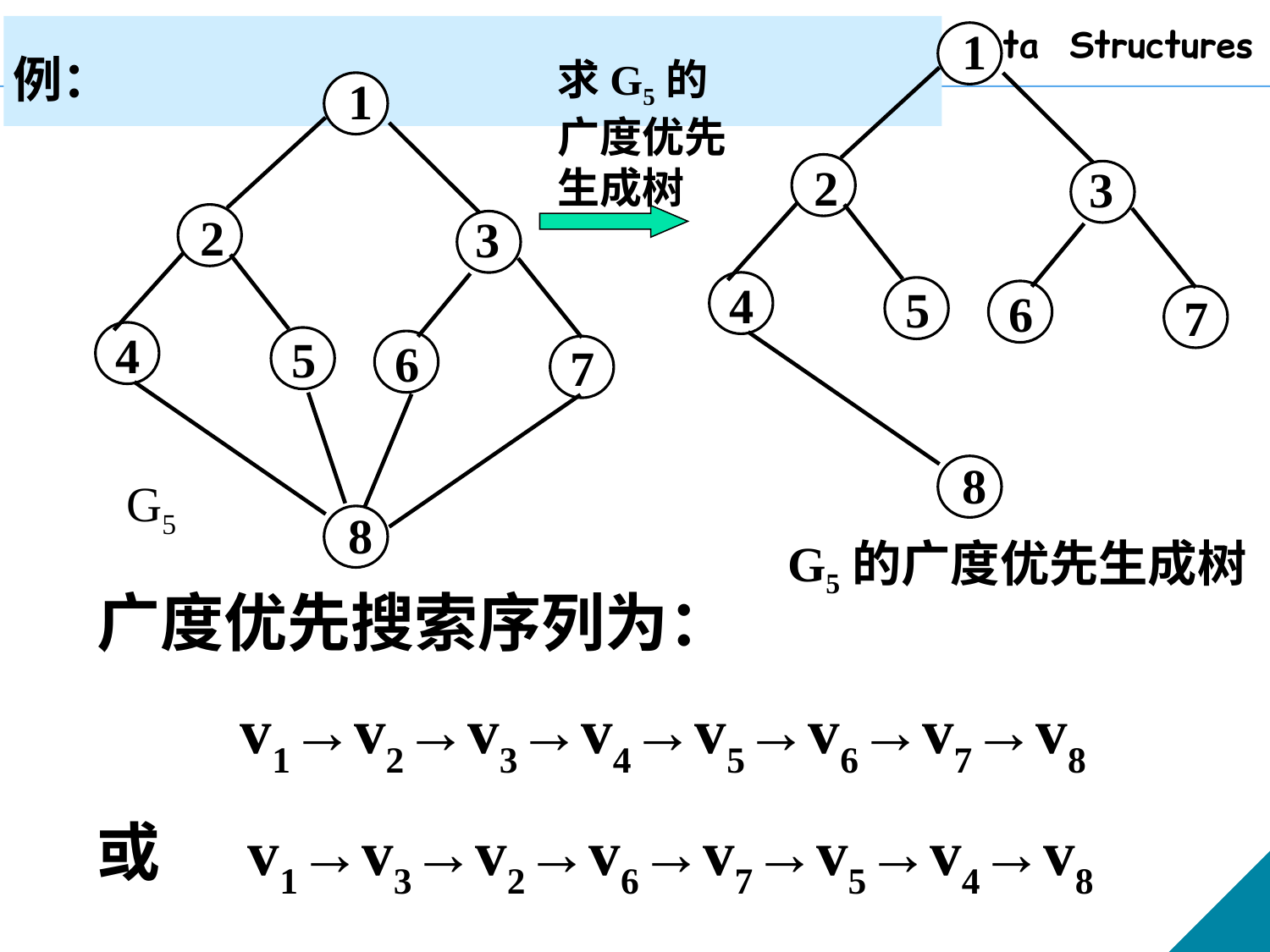

1

例：
求G5的
广度优先
生成树
1

2
3

4

5
6

7

G5
8

2
3

4

5
6

7

8

G5的广度优先生成树
广度优先搜索序列为：
         v1→v2→v3→v4→v5→v6→v7→v8
或     v1→v3→v2→v6→v7→v5→v4→v8